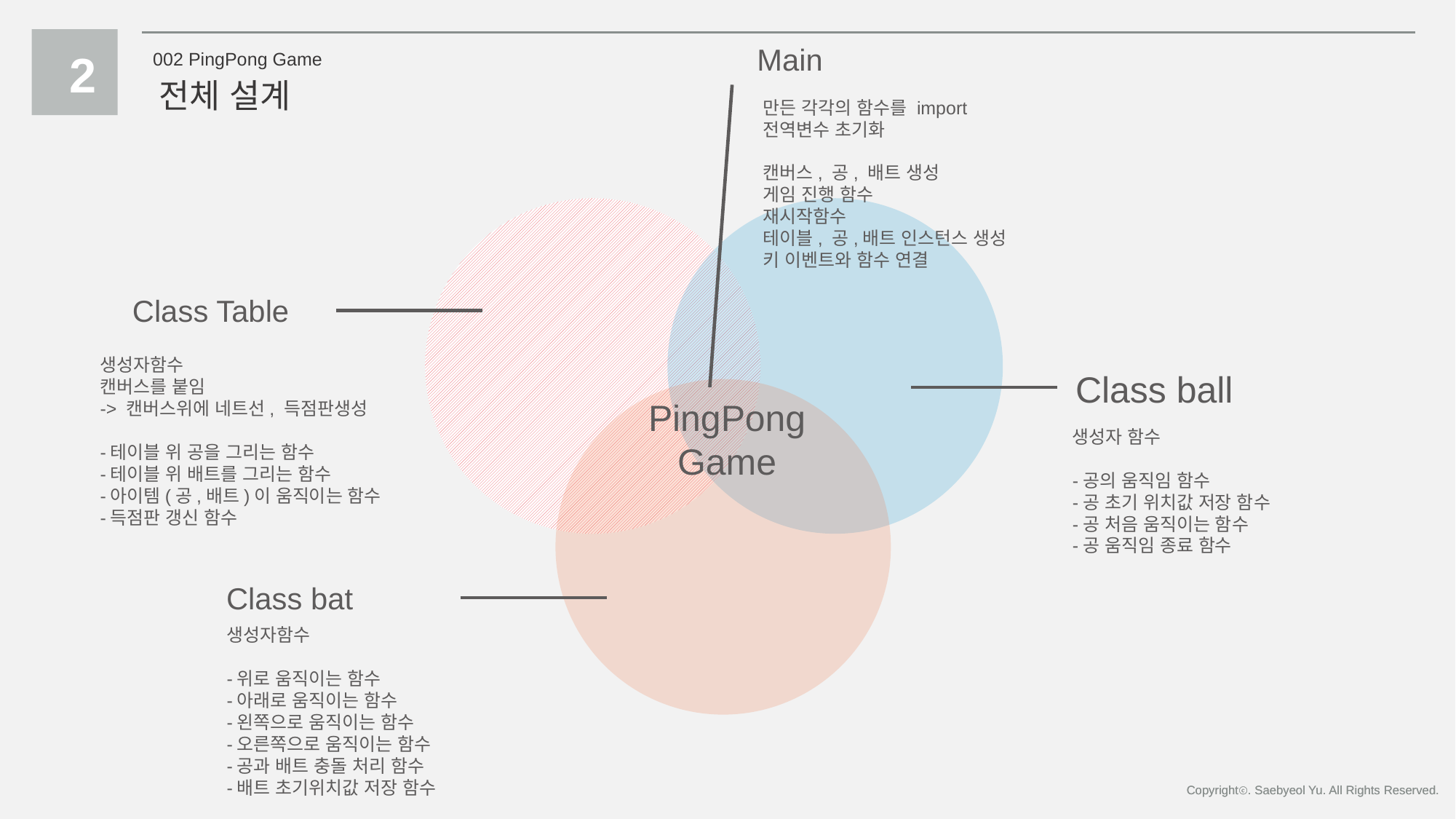

Main
만든 각각의 함수를 import
전역변수 초기화

캔버스, 공, 배트 생성
게임 진행 함수
재시작함수
테이블, 공,배트 인스턴스 생성
키 이벤트와 함수 연결
2
002 PingPong Game
전체 설계

Class Table
생성자함수
캔버스를 붙임
-> 캔버스위에 네트선, 득점판생성

-테이블 위 공을 그리는 함수
-테이블 위 배트를 그리는 함수
-아이템(공,배트)이 움직이는 함수
-득점판 갱신 함수
Class ball
생성자 함수

-공의 움직임 함수
-공 초기 위치값 저장 함수
-공 처음 움직이는 함수
-공 움직임 종료 함수

PingPong
Game
Class bat
생성자함수

-위로 움직이는 함수
-아래로 움직이는 함수
-왼쪽으로 움직이는 함수
-오른쪽으로 움직이는 함수
-공과 배트 충돌 처리 함수
-배트 초기위치값 저장 함수
Copyrightⓒ. Saebyeol Yu. All Rights Reserved.